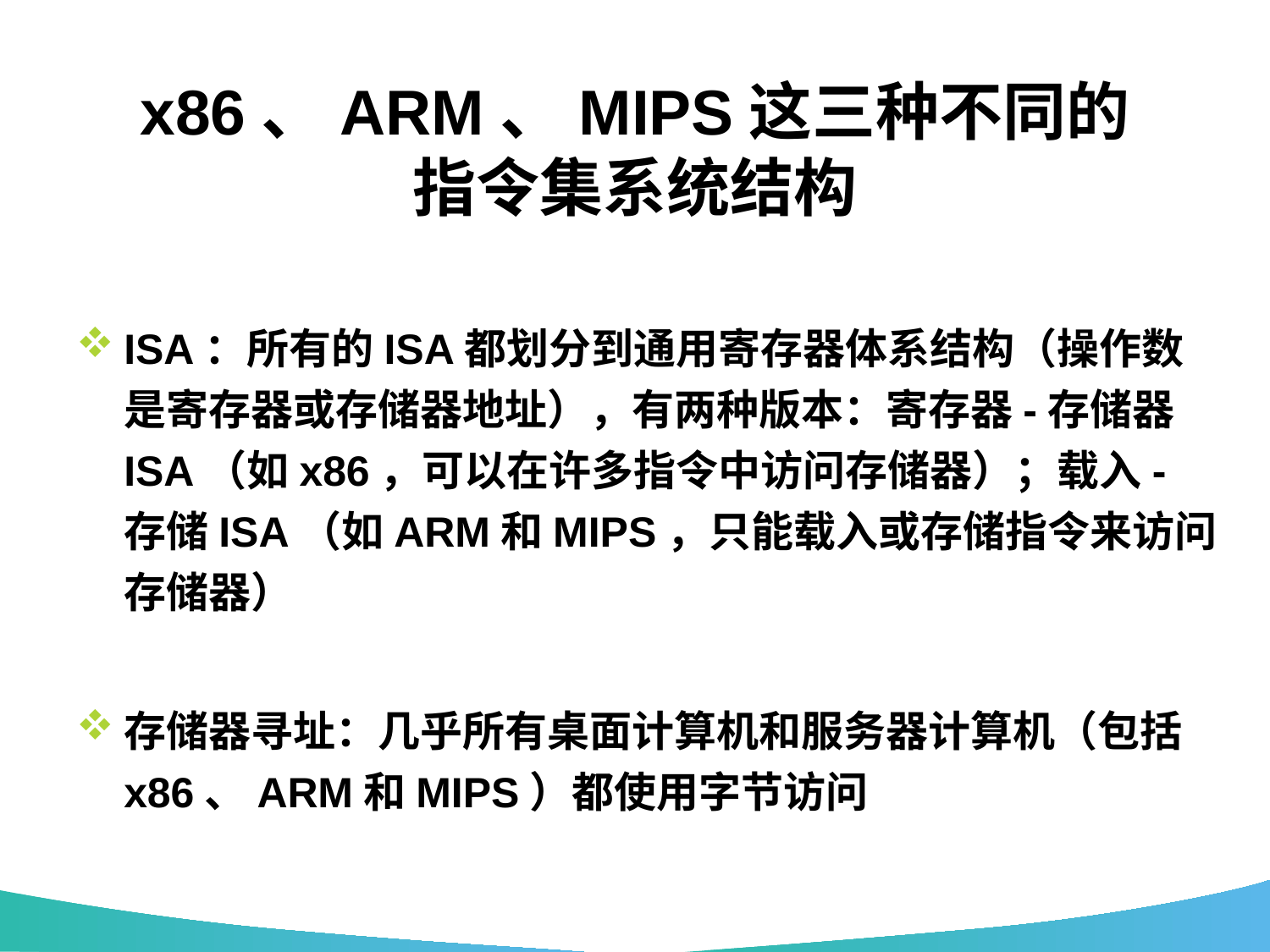

# x86、ARM、MIPS这三种不同的 指令集系统结构
ISA：所有的ISA都划分到通用寄存器体系结构（操作数是寄存器或存储器地址），有两种版本：寄存器-存储器ISA（如x86，可以在许多指令中访问存储器）；载入-存储ISA（如ARM和MIPS，只能载入或存储指令来访问存储器）

存储器寻址：几乎所有桌面计算机和服务器计算机（包括x86、ARM和MIPS）都使用字节访问